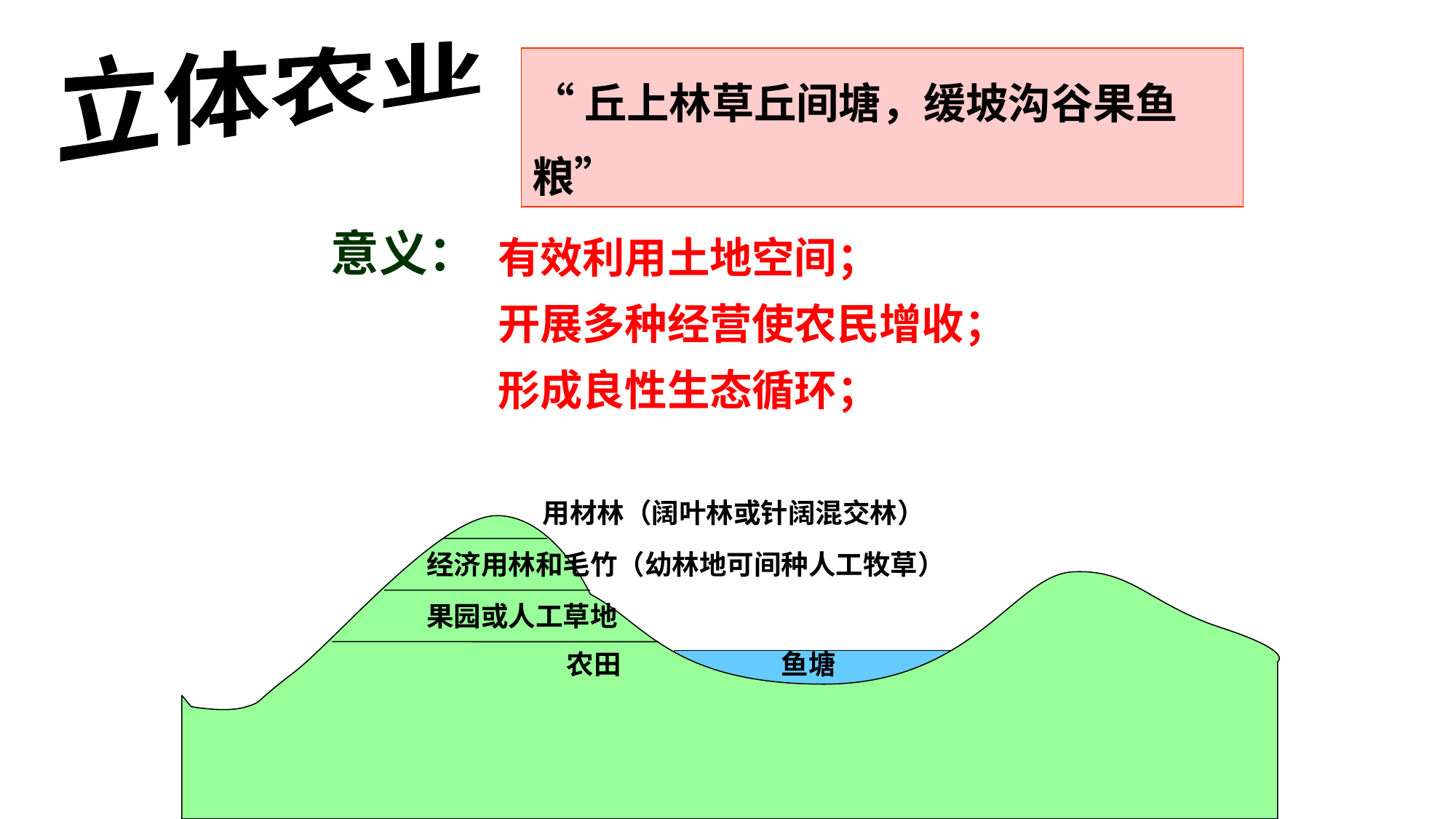

立体农业
“丘上林草丘间塘，缓坡沟谷果鱼粮”
有效利用土地空间；
开展多种经营使农民增收；
形成良性生态循环；
意义：
 用材林（阔叶林或针阔混交林）

经济用林和毛竹（幼林地可间种人工牧草）
果园或人工草地
农田
鱼塘